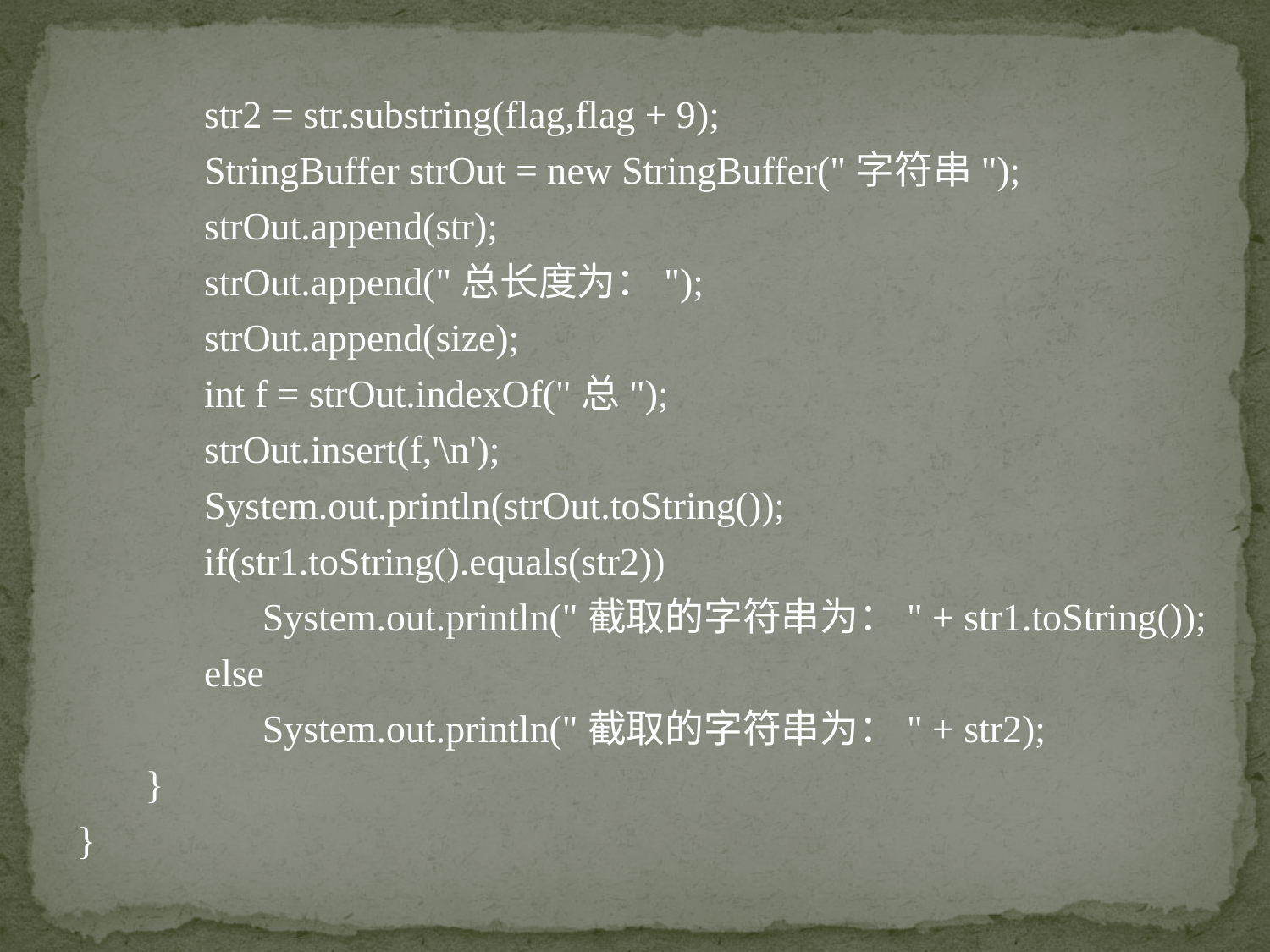

str2 = str.substring(flag,flag + 9);
	StringBuffer strOut = new StringBuffer("字符串");
	strOut.append(str);
	strOut.append("总长度为：");
	strOut.append(size);
	int f = strOut.indexOf("总");
	strOut.insert(f,'\n');
	System.out.println(strOut.toString());
	if(str1.toString().equals(str2))
	      System.out.println("截取的字符串为：" + str1.toString());
	else
	      System.out.println("截取的字符串为：" + str2);
       }
}